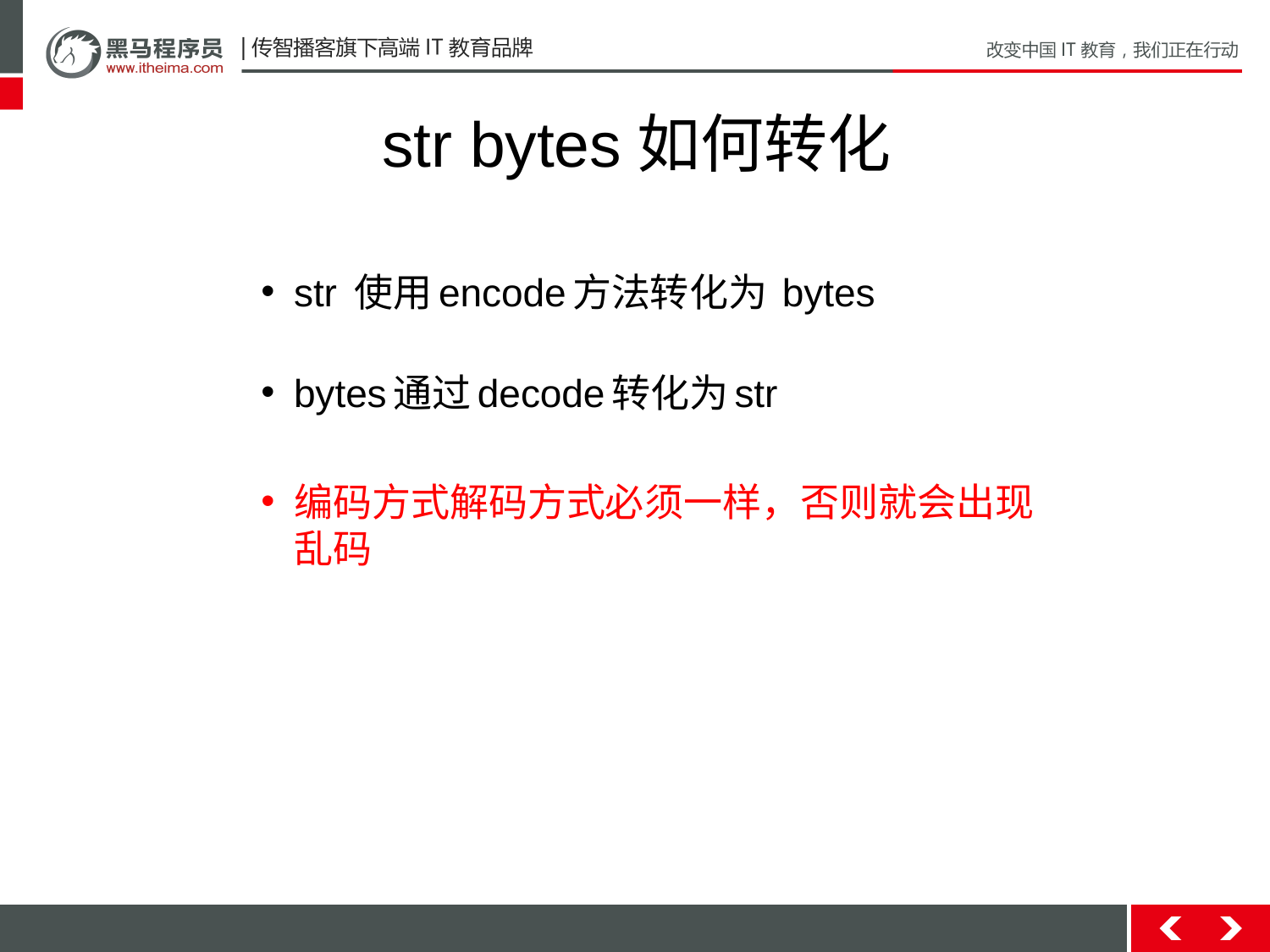

# str bytes如何转化
str 使用encode方法转化为 bytes
bytes通过decode转化为str

编码方式解码方式必须一样，否则就会出现乱码